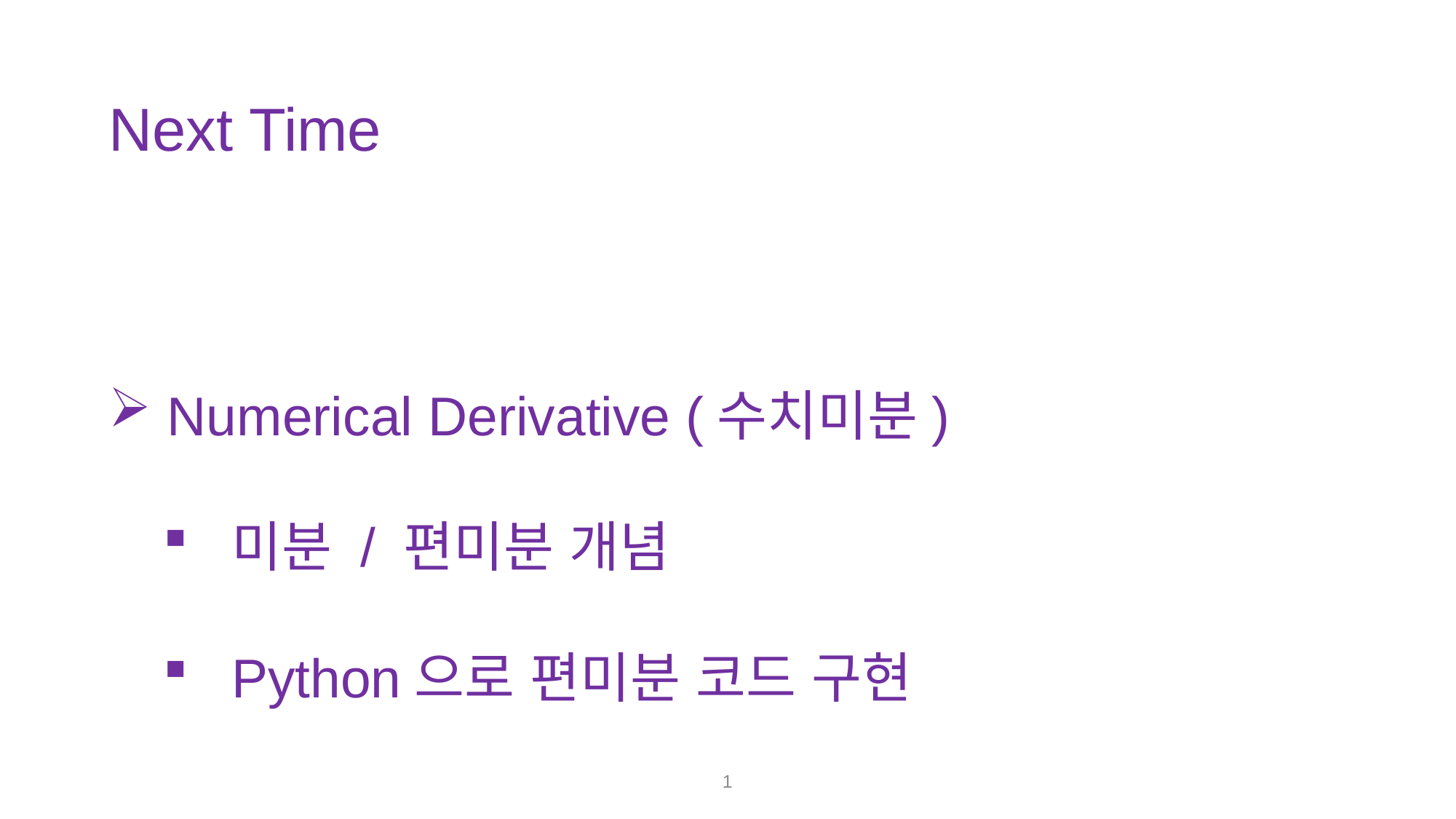

Next Time

 Numerical Derivative (수치미분)

미분 / 편미분 개념

Python으로 편미분 코드 구현
1